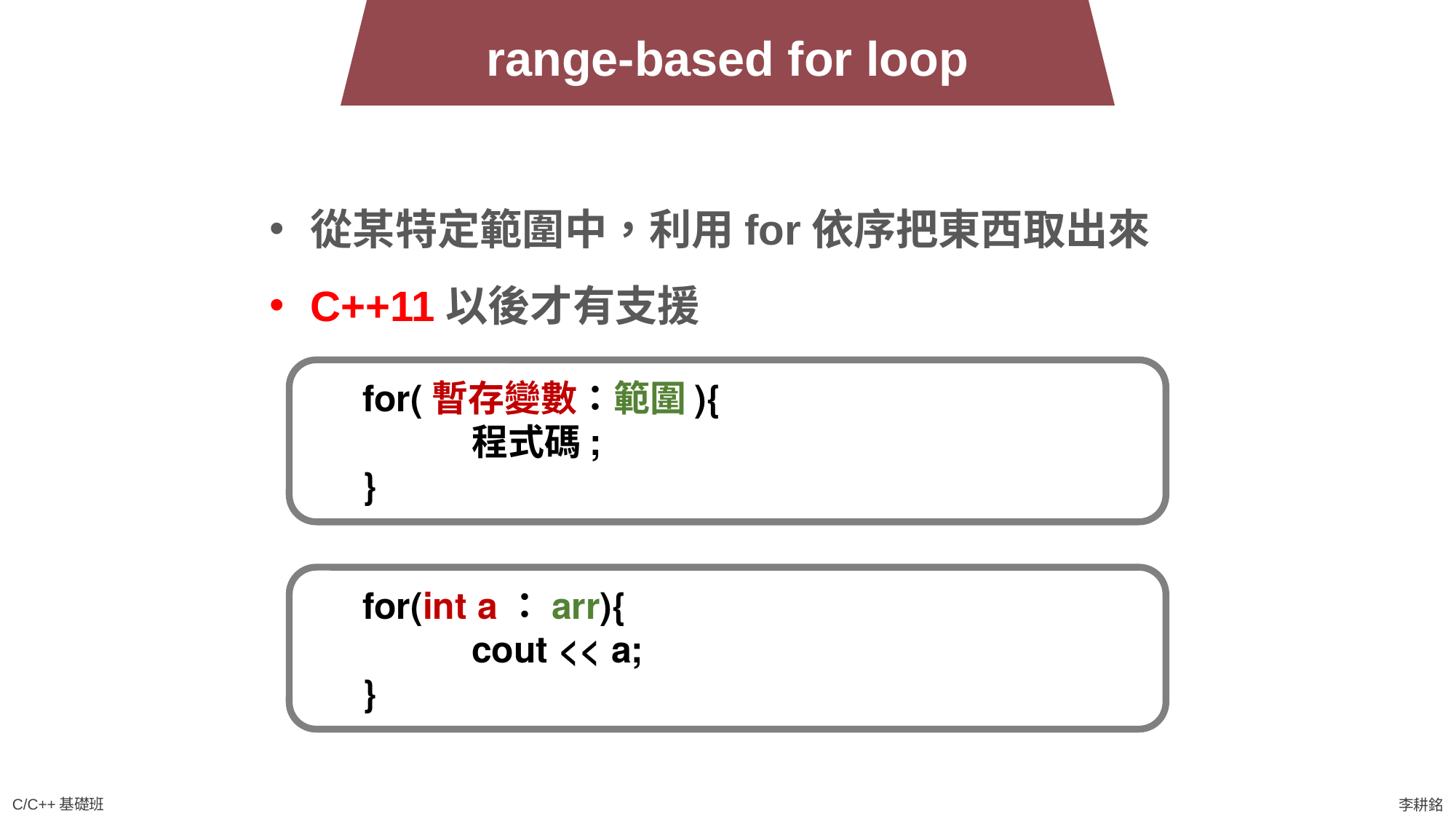

range-based for loop
從某特定範圍中，利用for依序把東西取出來
C++11以後才有支援
for(暫存變數：範圍){
	程式碼;
}
for(int a：arr){
	cout << a;
}
C/C++基礎班
李耕銘